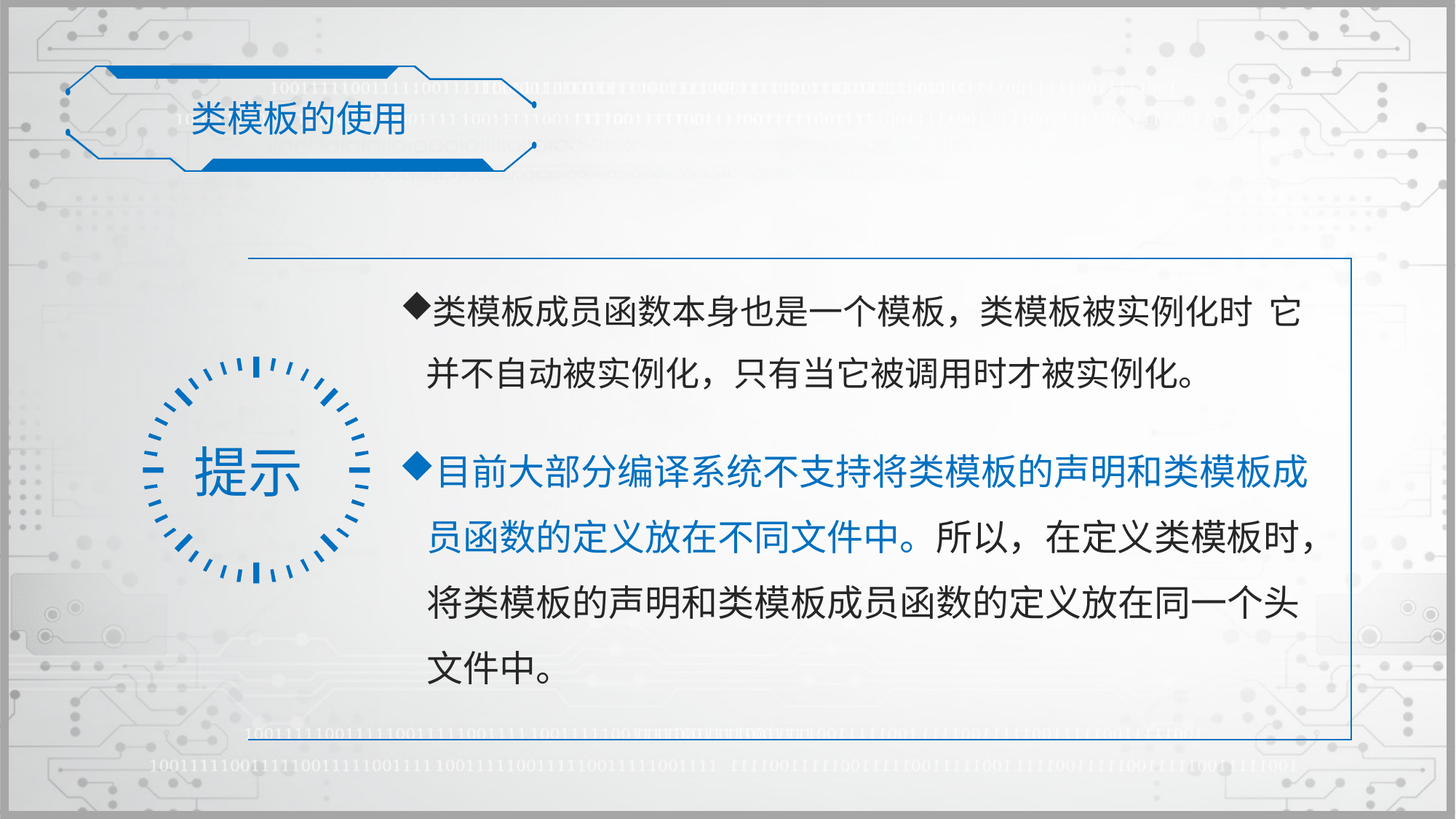

类模板的使用

类模板成员函数本身也是一个模板，类模板被实例化时  它并不自动被实例化，只有当它被调用时才被实例化。

提示
目前大部分编译系统不支持将类模板的声明和类模板成 员函数的定义放在不同文件中。所以，在定义类模板时，将类模板的声明和类模板成员函数的定义放在同一个头文件中。